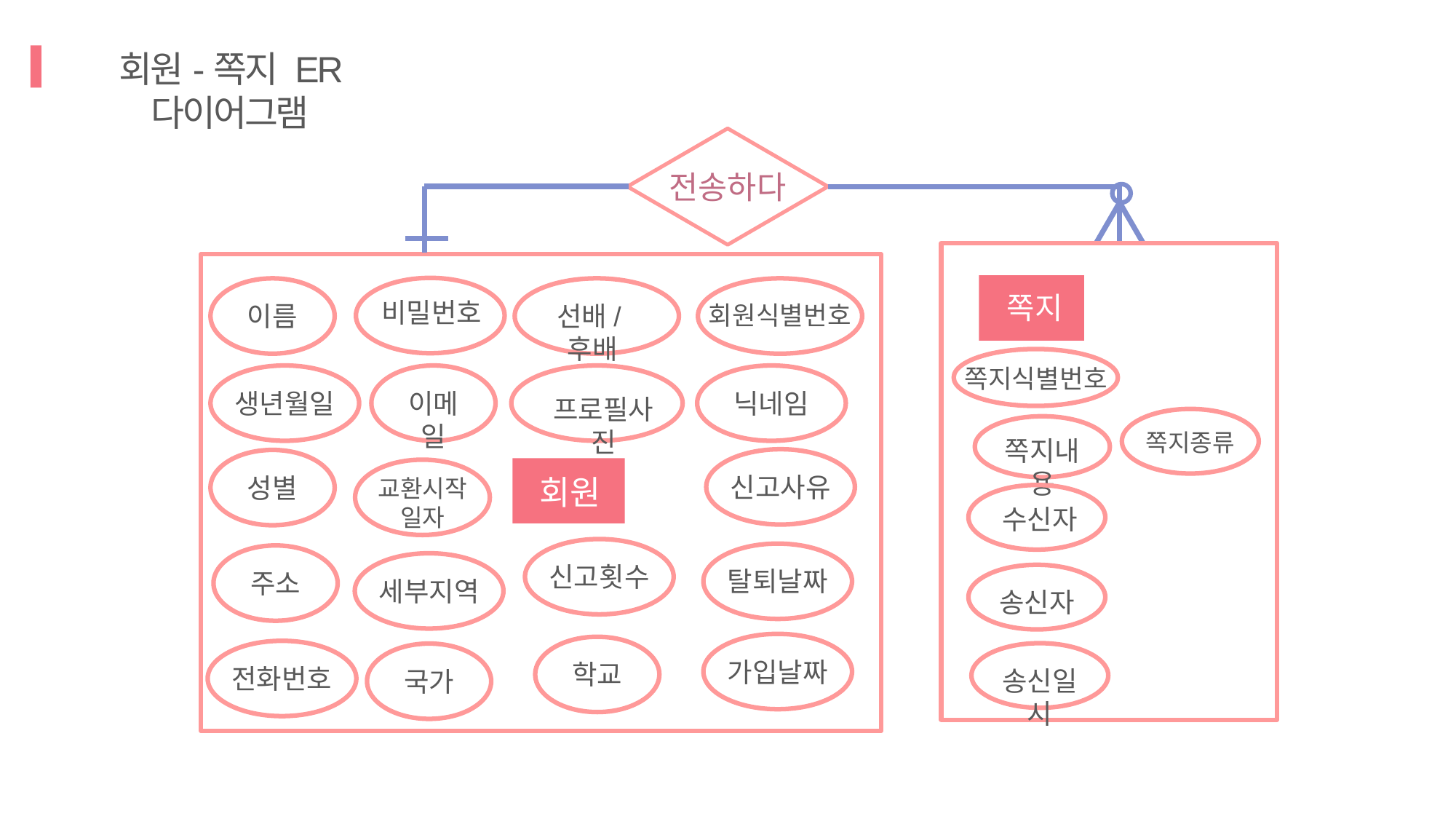

회원-쪽지 ER 다이어그램

전송하다

쪽지

쪽지식별번호

쪽지종류

쪽지내용

수신자

송신자

송신일시

비밀번호

이름

선배/후배

회원식별번호

생년월일

이메일

프로필사진

닉네임

신고사유

성별

회원

교환시작일자

신고횟수

탈퇴날짜

주소

세부지역

가입날짜

학교

전화번호

국가